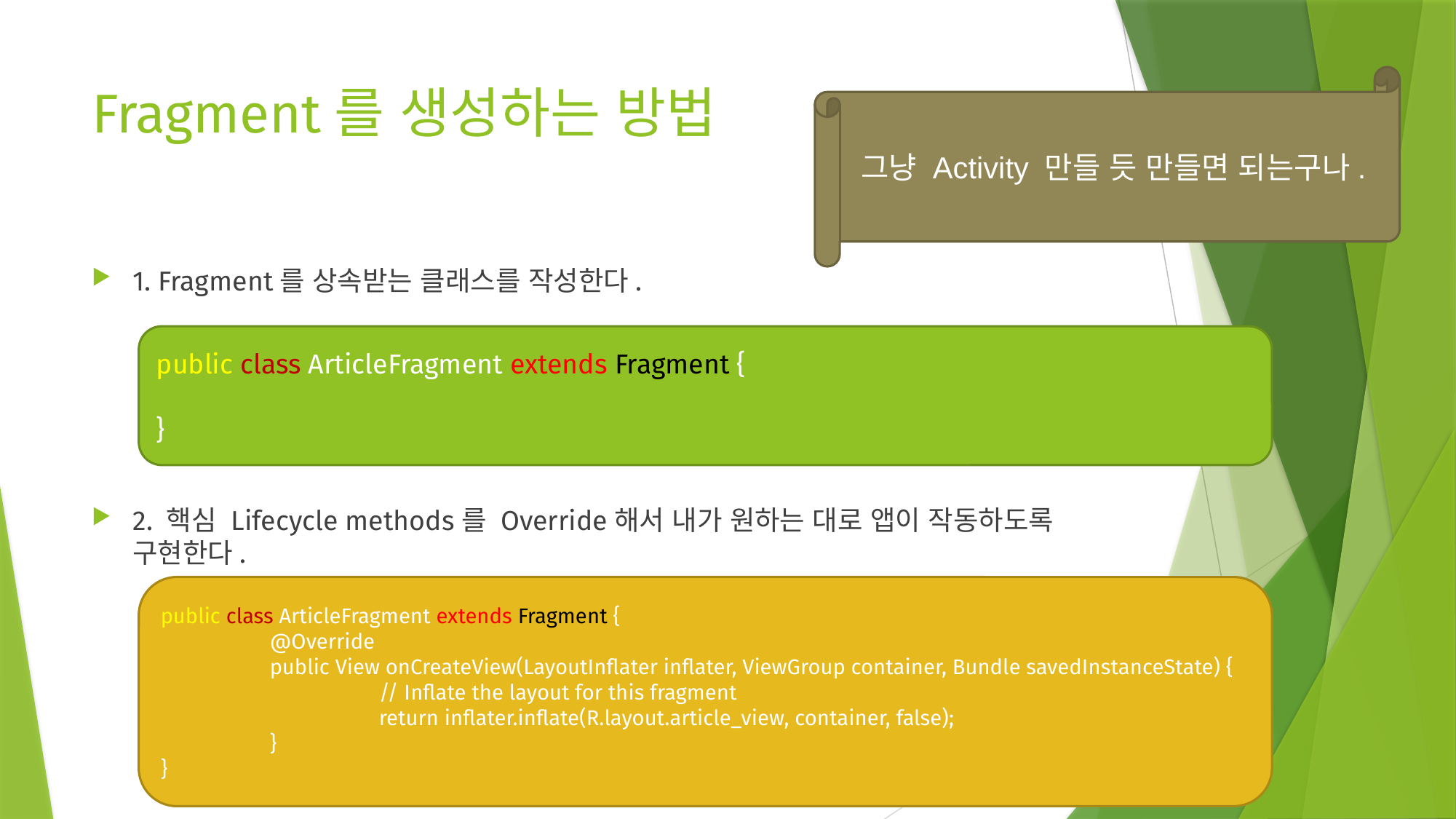

그냥 Activity 만들 듯 만들면 되는구나.
# Fragment를 생성하는 방법
1. Fragment를 상속받는 클래스를 작성한다.

2. 핵심 Lifecycle methods를 Override해서 내가 원하는 대로 앱이 작동하도록 구현한다.

public class ArticleFragment extends Fragment {

}
public class ArticleFragment extends Fragment {
	@Override
	public View onCreateView(LayoutInflater inflater, ViewGroup container, Bundle savedInstanceState) {
		// Inflate the layout for this fragment
		return inflater.inflate(R.layout.article_view, container, false);
	}
}